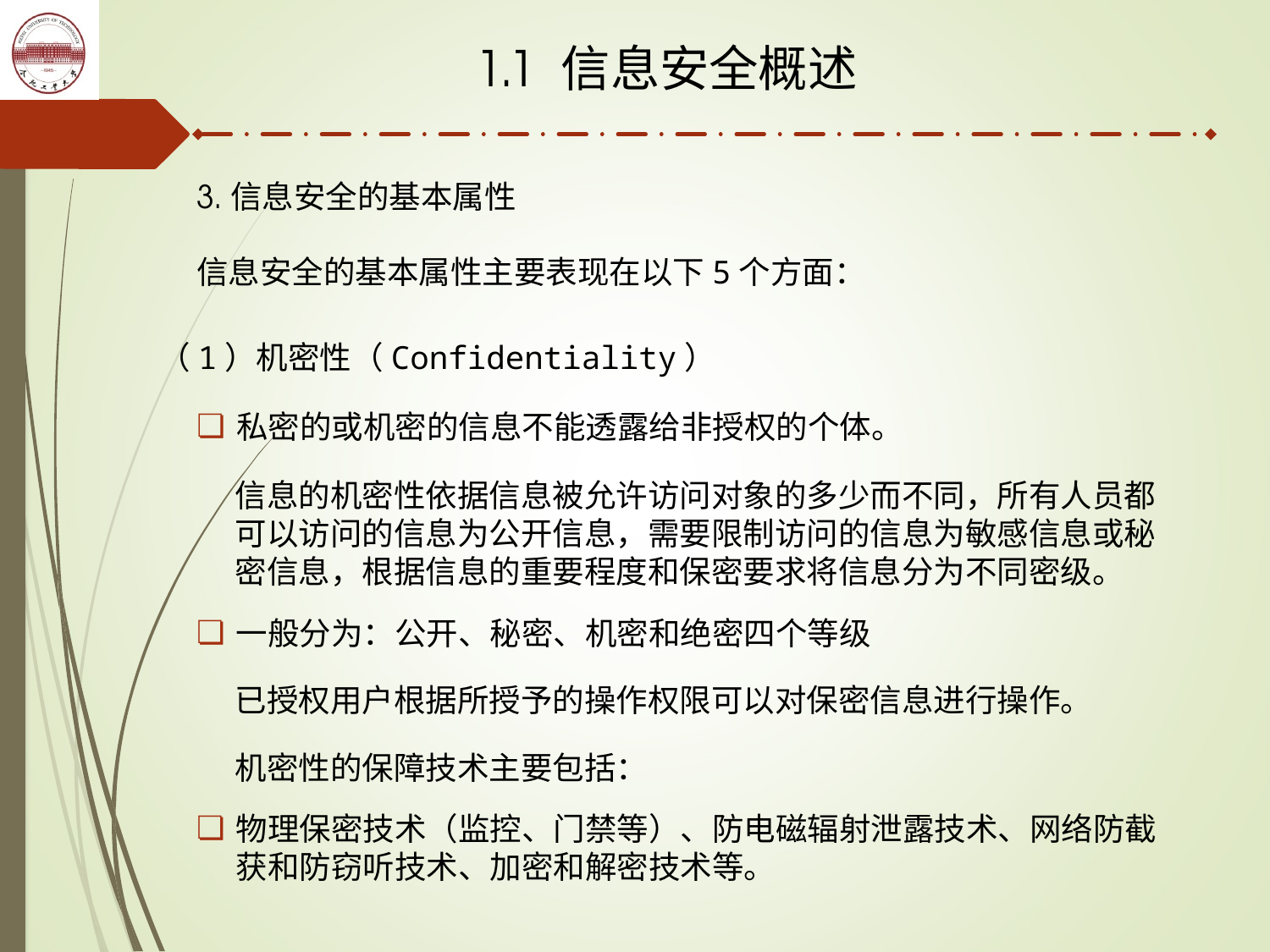

1.1 信息安全概述
3.信息安全的基本属性
信息安全的基本属性主要表现在以下5个方面：
（1）机密性（Confidentiality）
私密的或机密的信息不能透露给非授权的个体。
信息的机密性依据信息被允许访问对象的多少而不同，所有人员都可以访问的信息为公开信息，需要限制访问的信息为敏感信息或秘密信息，根据信息的重要程度和保密要求将信息分为不同密级。
一般分为：公开、秘密、机密和绝密四个等级
已授权用户根据所授予的操作权限可以对保密信息进行操作。
机密性的保障技术主要包括：
物理保密技术（监控、门禁等）、防电磁辐射泄露技术、网络防截获和防窃听技术、加密和解密技术等。